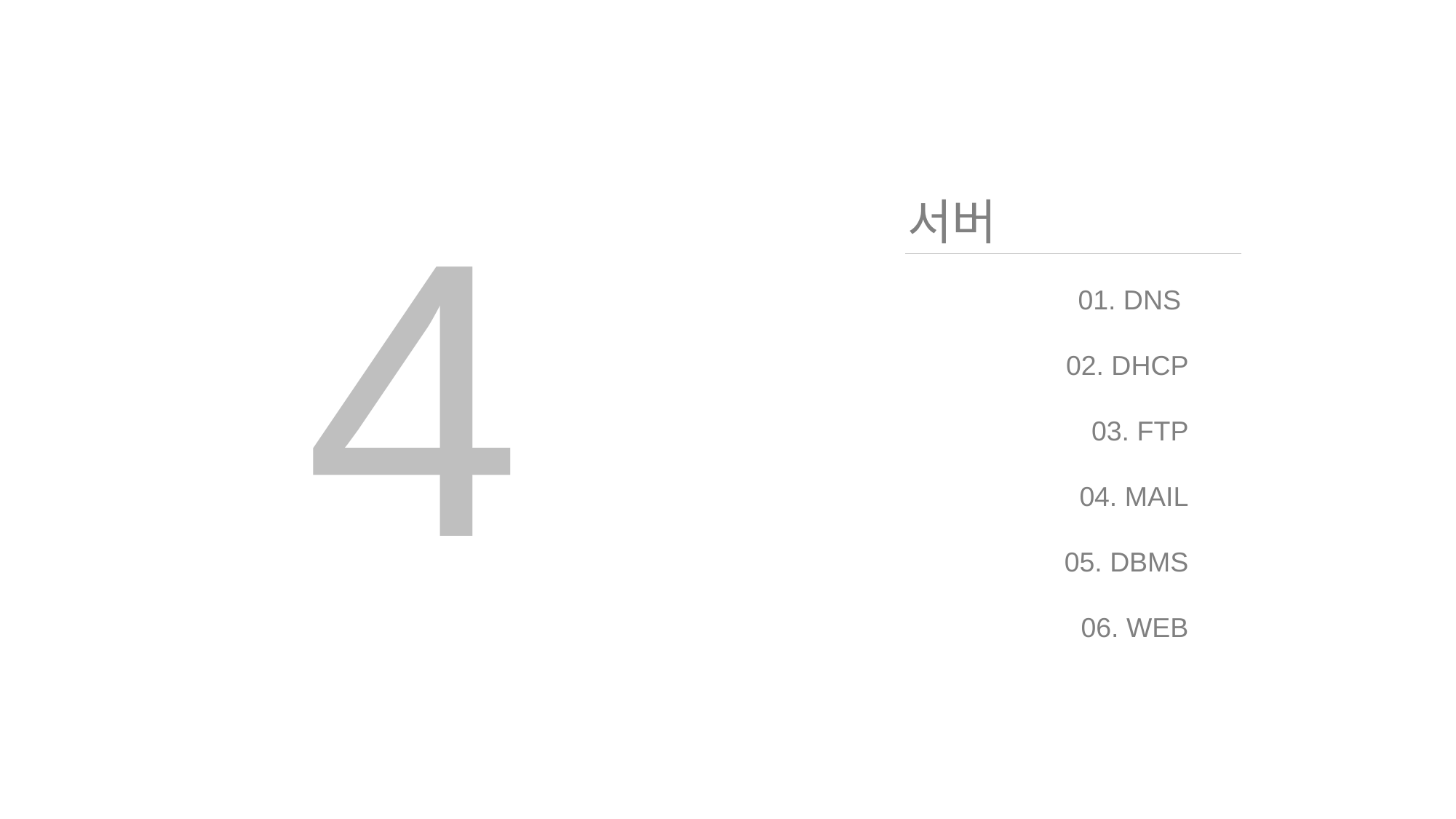

서버

01. DNS

02. DHCP

03. FTP

04. MAIL

05. DBMS

06. WEB
# 4